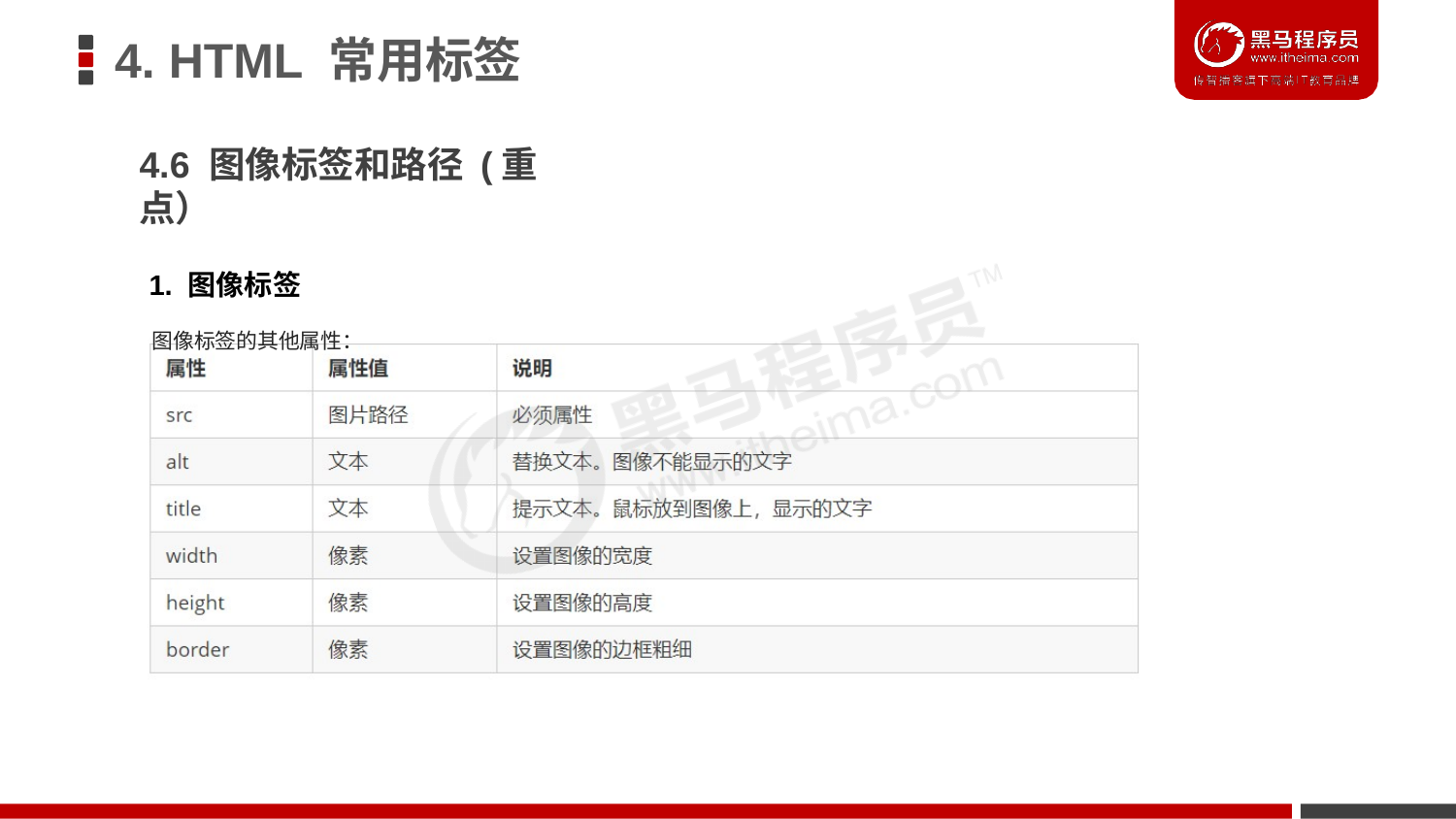

# 4. HTML 常用标签
4.6 图像标签和路径 (重点）

1. 图像标签

图像标签的其他属性：